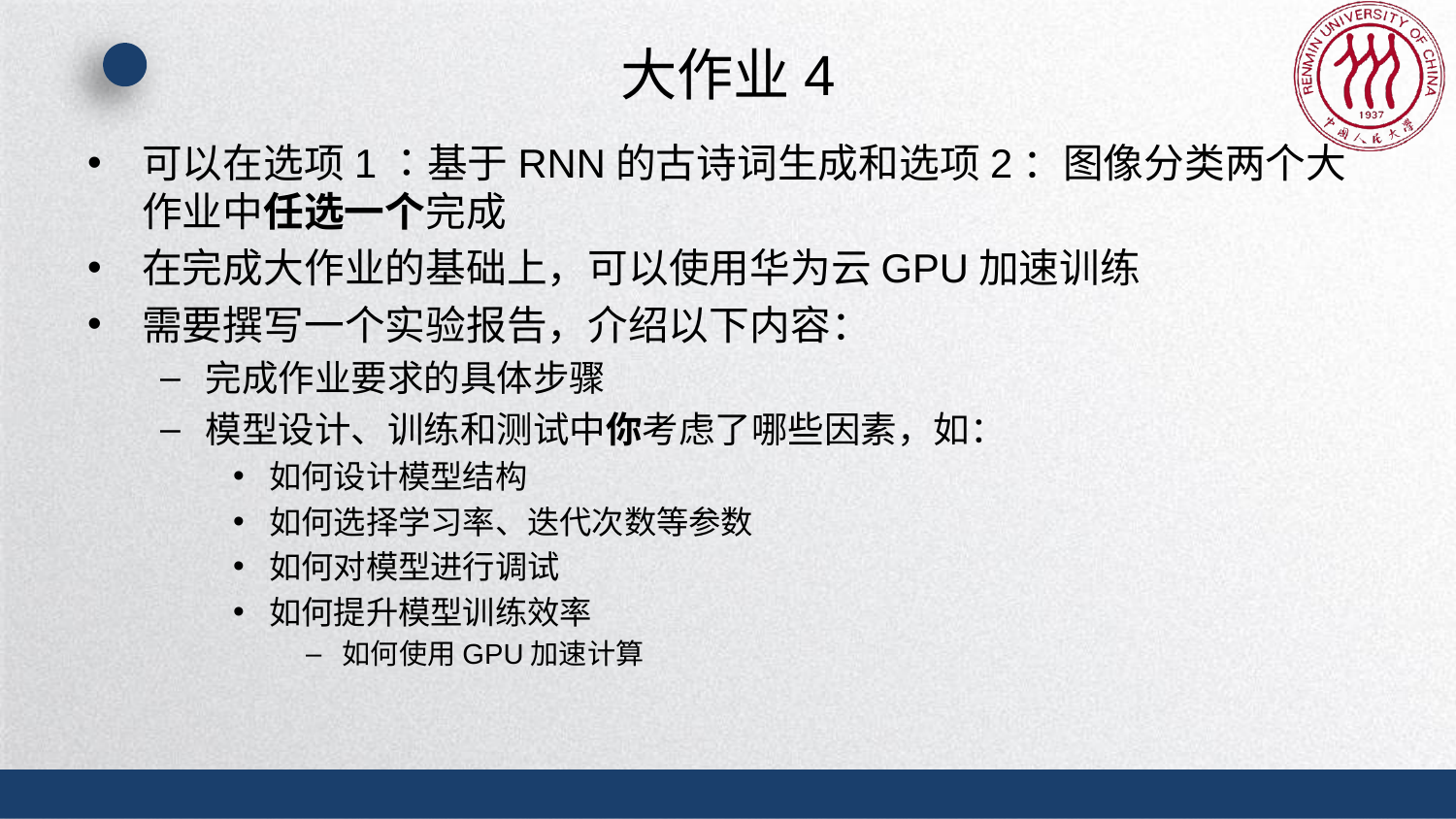

# 大作业4
可以在选项1：基于RNN的古诗词生成和选项2：图像分类两个大作业中任选一个完成
在完成大作业的基础上，可以使用华为云GPU加速训练
需要撰写一个实验报告，介绍以下内容：
完成作业要求的具体步骤
模型设计、训练和测试中你考虑了哪些因素，如：
如何设计模型结构
如何选择学习率、迭代次数等参数
如何对模型进行调试
如何提升模型训练效率
如何使用GPU加速计算